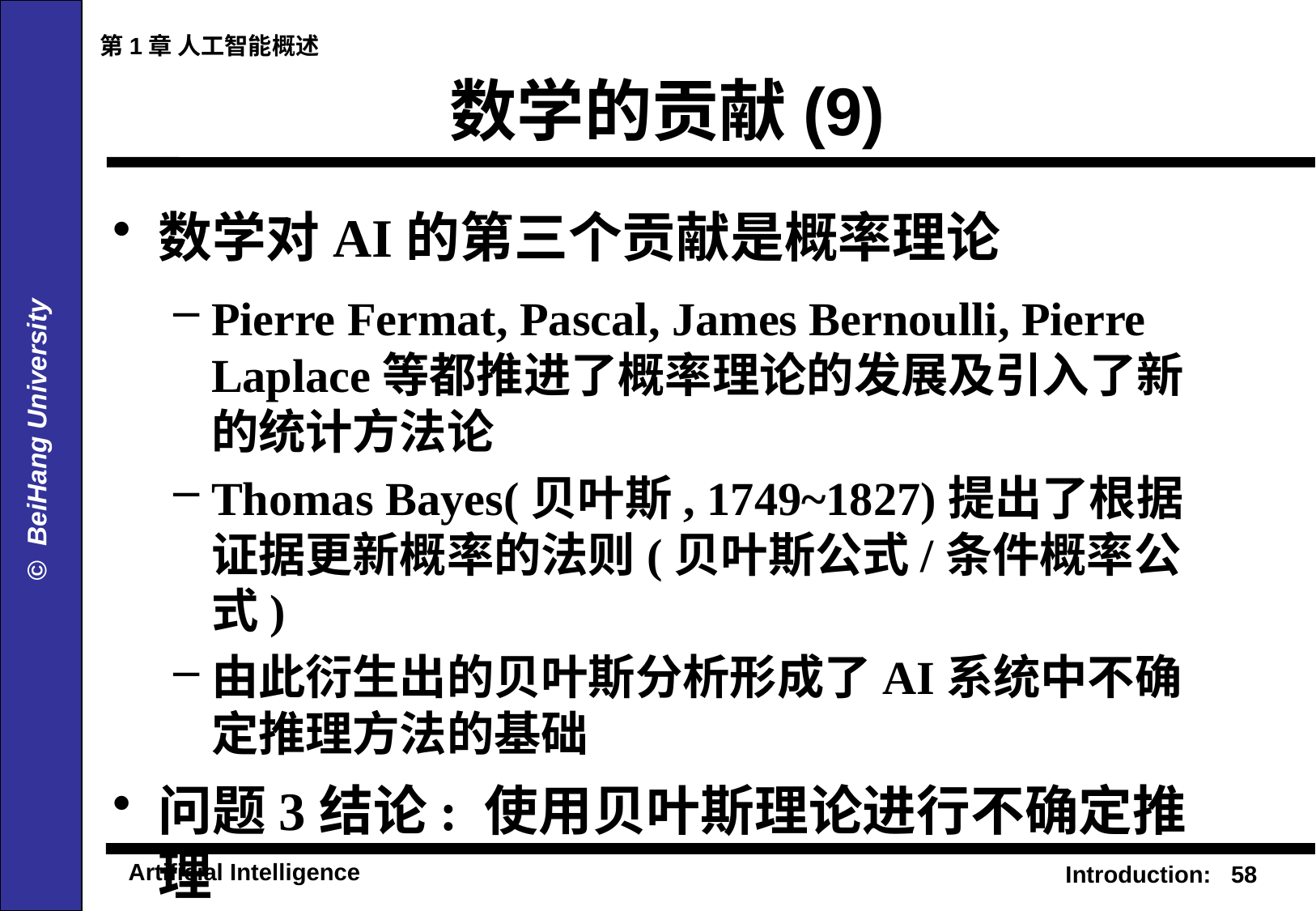

第1章 人工智能概述
# 数学的贡献(9)
数学对AI的第三个贡献是概率理论
Pierre Fermat, Pascal, James Bernoulli, Pierre Laplace等都推进了概率理论的发展及引入了新的统计方法论
Thomas Bayes(贝叶斯, 1749~1827)提出了根据证据更新概率的法则(贝叶斯公式/条件概率公式)
由此衍生出的贝叶斯分析形成了AI系统中不确定推理方法的基础
问题3结论: 使用贝叶斯理论进行不确定推理